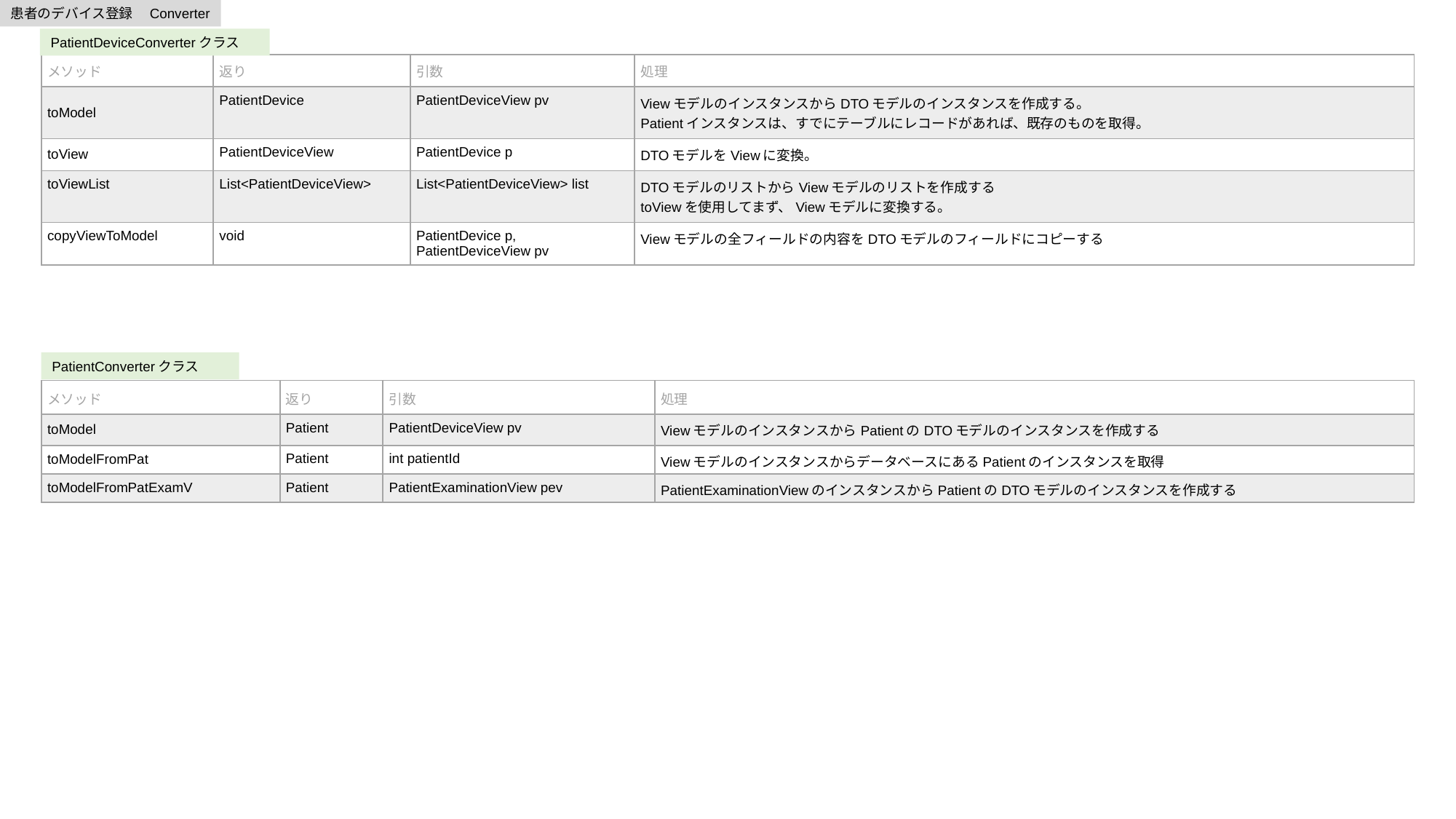

患者のデバイス登録　Converter
PatientDeviceConverterクラス
| メソッド | 返り | 引数 | 処理 |
| --- | --- | --- | --- |
| toModel | PatientDevice | PatientDeviceView pv | ViewモデルのインスタンスからDTOモデルのインスタンスを作成する。 Patientインスタンスは、すでにテーブルにレコードがあれば、既存のものを取得。 |
| toView | PatientDeviceView | PatientDevice p | DTOモデルをViewに変換。 |
| toViewList | List<PatientDeviceView> | List<PatientDeviceView> list | DTOモデルのリストからViewモデルのリストを作成する toViewを使用してまず、Viewモデルに変換する。 |
| copyViewToModel | void | PatientDevice p, PatientDeviceView pv | Viewモデルの全フィールドの内容をDTOモデルのフィールドにコピーする |
PatientConverterクラス
| メソッド | 返り | 引数 | 処理 |
| --- | --- | --- | --- |
| toModel | Patient | PatientDeviceView pv | ViewモデルのインスタンスからPatientのDTOモデルのインスタンスを作成する |
| toModelFromPat | Patient | int patientId | ViewモデルのインスタンスからデータベースにあるPatientのインスタンスを取得 |
| toModelFromPatExamV | Patient | PatientExaminationView pev | PatientExaminationViewのインスタンスからPatientのDTOモデルのインスタンスを作成する |